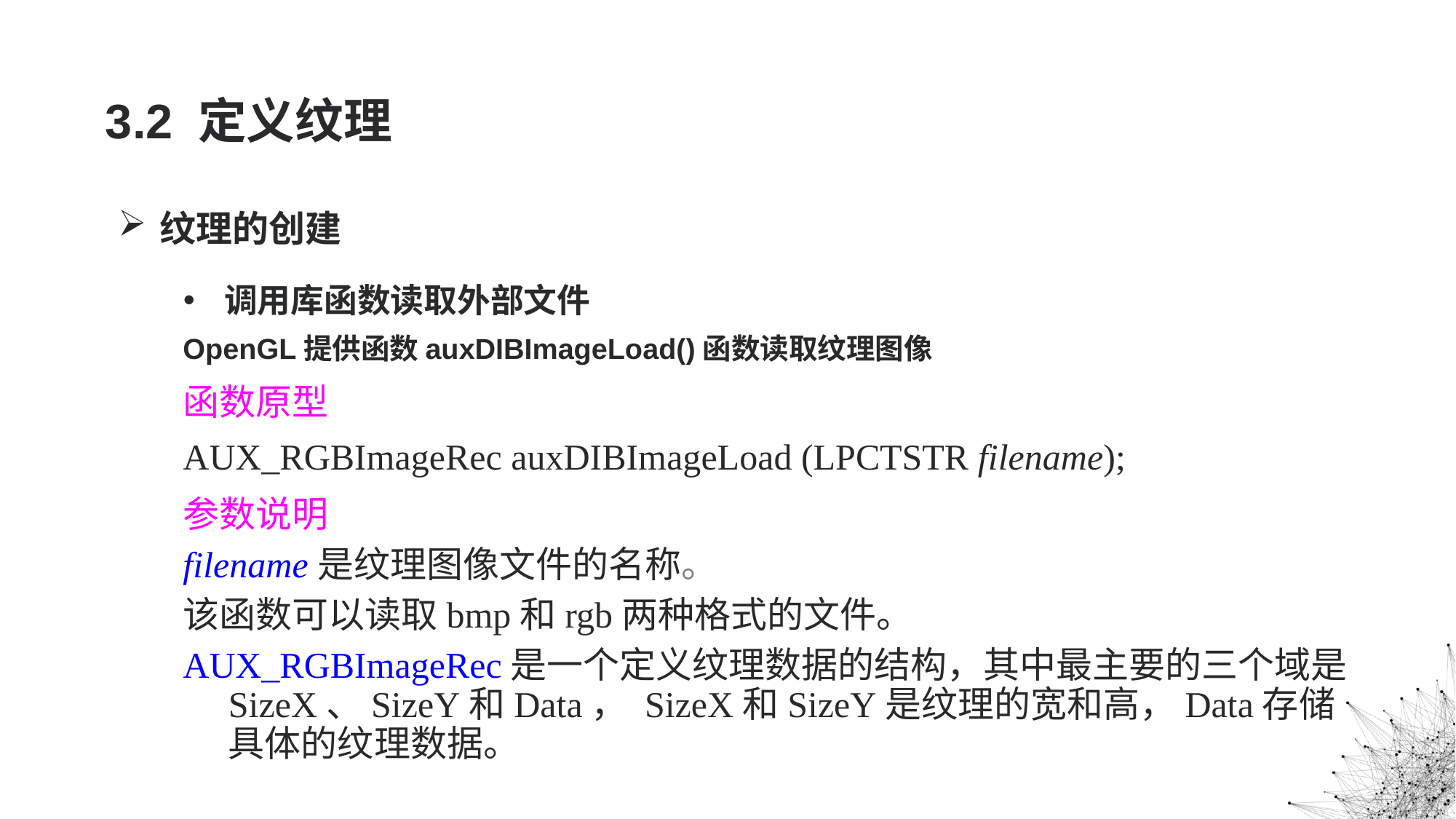

# 3.2 定义纹理
纹理的创建
调用库函数读取外部文件
OpenGL提供函数auxDIBImageLoad()函数读取纹理图像
函数原型
AUX_RGBImageRec auxDIBImageLoad (LPCTSTR filename);
参数说明
filename是纹理图像文件的名称。
该函数可以读取bmp和rgb两种格式的文件。
AUX_RGBImageRec是一个定义纹理数据的结构，其中最主要的三个域是SizeX、SizeY和Data， SizeX和SizeY是纹理的宽和高，Data存储具体的纹理数据。